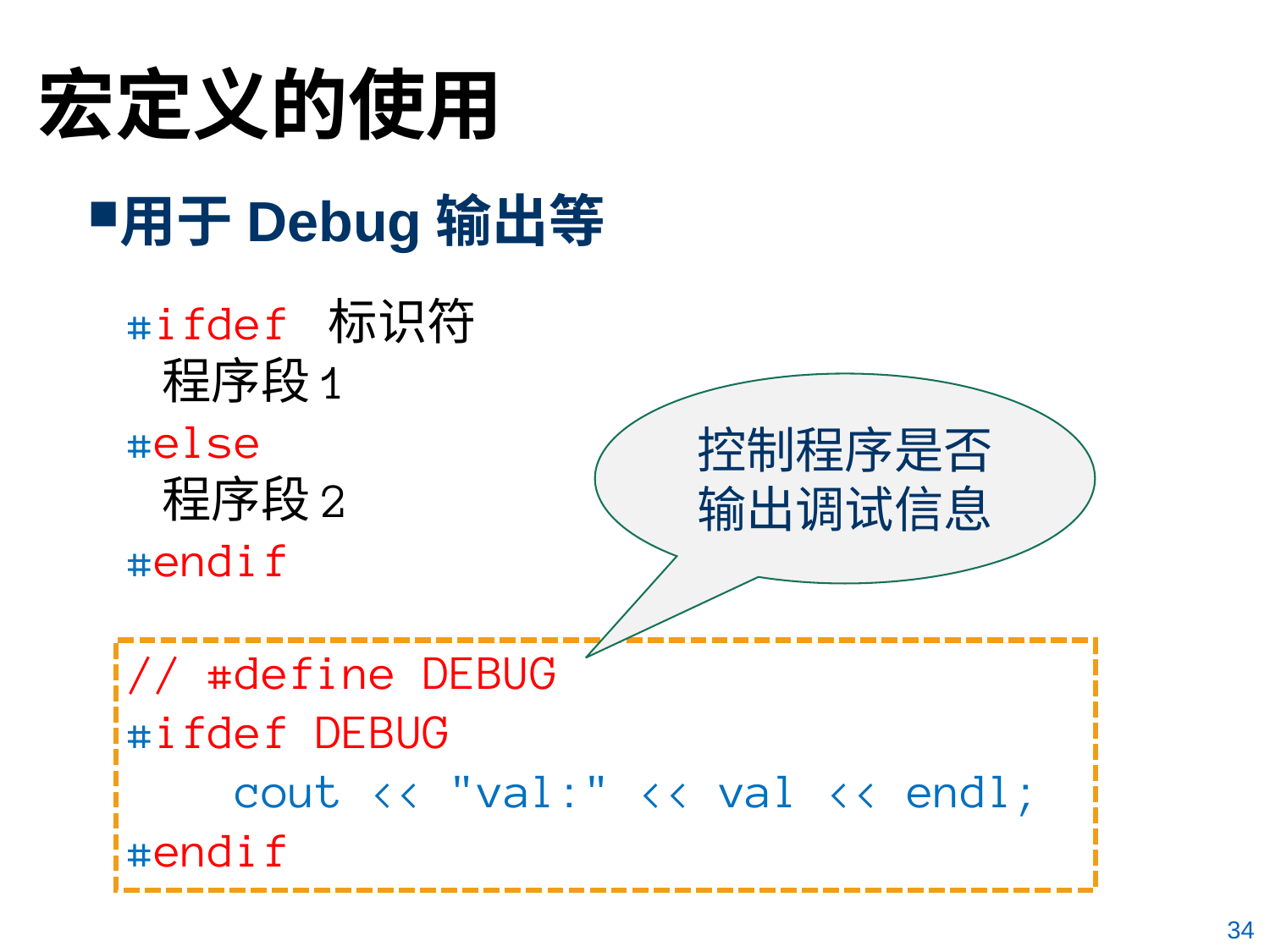

# 宏定义的使用
用于Debug输出等

#ifdef 标识符
  程序段1
#else
  程序段2
#endif
控制程序是否输出调试信息

// #define DEBUG
#ifdef DEBUG
    cout << "val:" << val << endl;
#endif

34